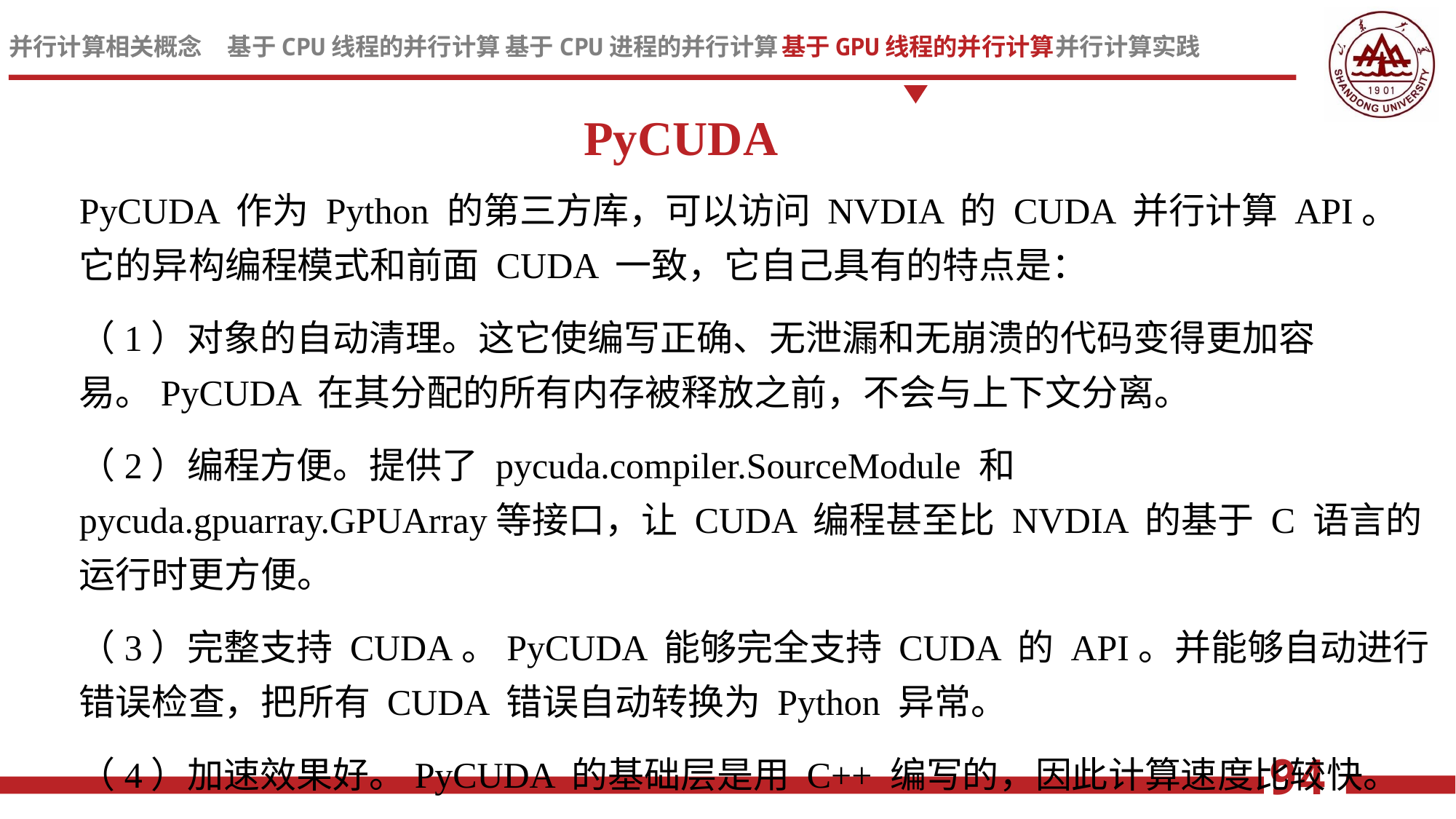

PyCUDA
PyCUDA 作为 Python 的第三方库，可以访问 NVDIA 的 CUDA 并行计算 API。它的异构编程模式和前面 CUDA 一致，它自己具有的特点是：
（1）对象的自动清理。这它使编写正确、无泄漏和无崩溃的代码变得更加容易。PyCUDA 在其分配的所有内存被释放之前，不会与上下文分离。
（2）编程方便。提供了 pycuda.compiler.SourceModule 和 pycuda.gpuarray.GPUArray等接口，让 CUDA 编程甚至比 NVDIA 的基于 C 语言的运行时更方便。
（3）完整支持 CUDA。PyCUDA 能够完全支持 CUDA 的 API。并能够自动进行错误检查，把所有 CUDA 错误自动转换为 Python 异常。
（4）加速效果好。PyCUDA 的基础层是用 C++ 编写的，因此计算速度比较快。